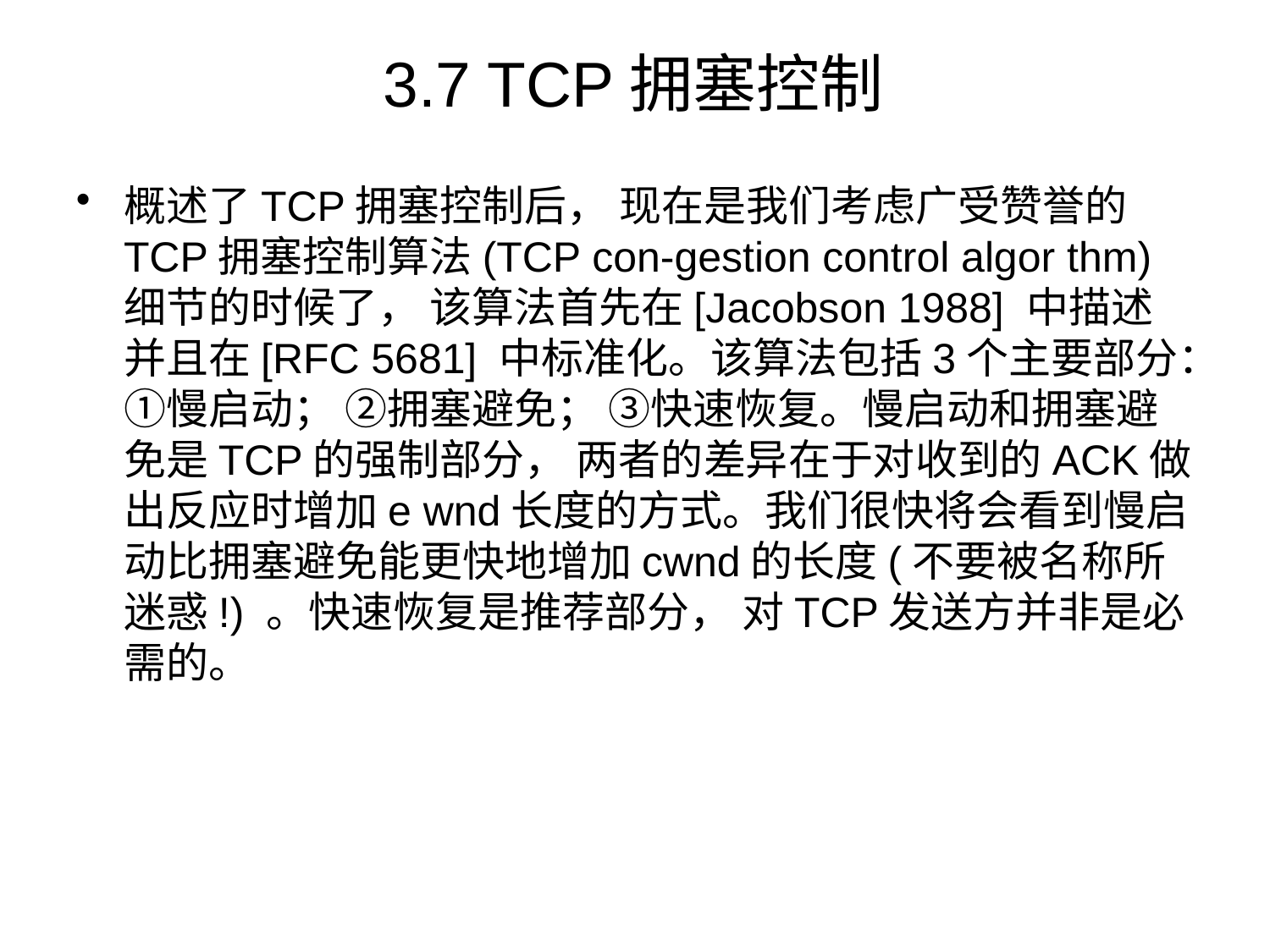

# 3.7 TCP拥塞控制
概述了TCP拥塞控制后， 现在是我们考虑广受赞誉的TCP拥塞控制算法(TCP con-gestion control algor thm) 细节的时候了， 该算法首先在[Jacobson 1988] 中描述并且在[RFC 5681] 中标准化。该算法包括3个主要部分：①慢启动； ②拥塞避免； ③快速恢复。慢启动和拥塞避免是TCP的强制部分， 两者的差异在于对收到的ACK做出反应时增加e wnd长度的方式。我们很快将会看到慢启动比拥塞避免能更快地增加cwnd的长度(不要被名称所迷惑!) 。快速恢复是推荐部分， 对TCP发送方并非是必需的。